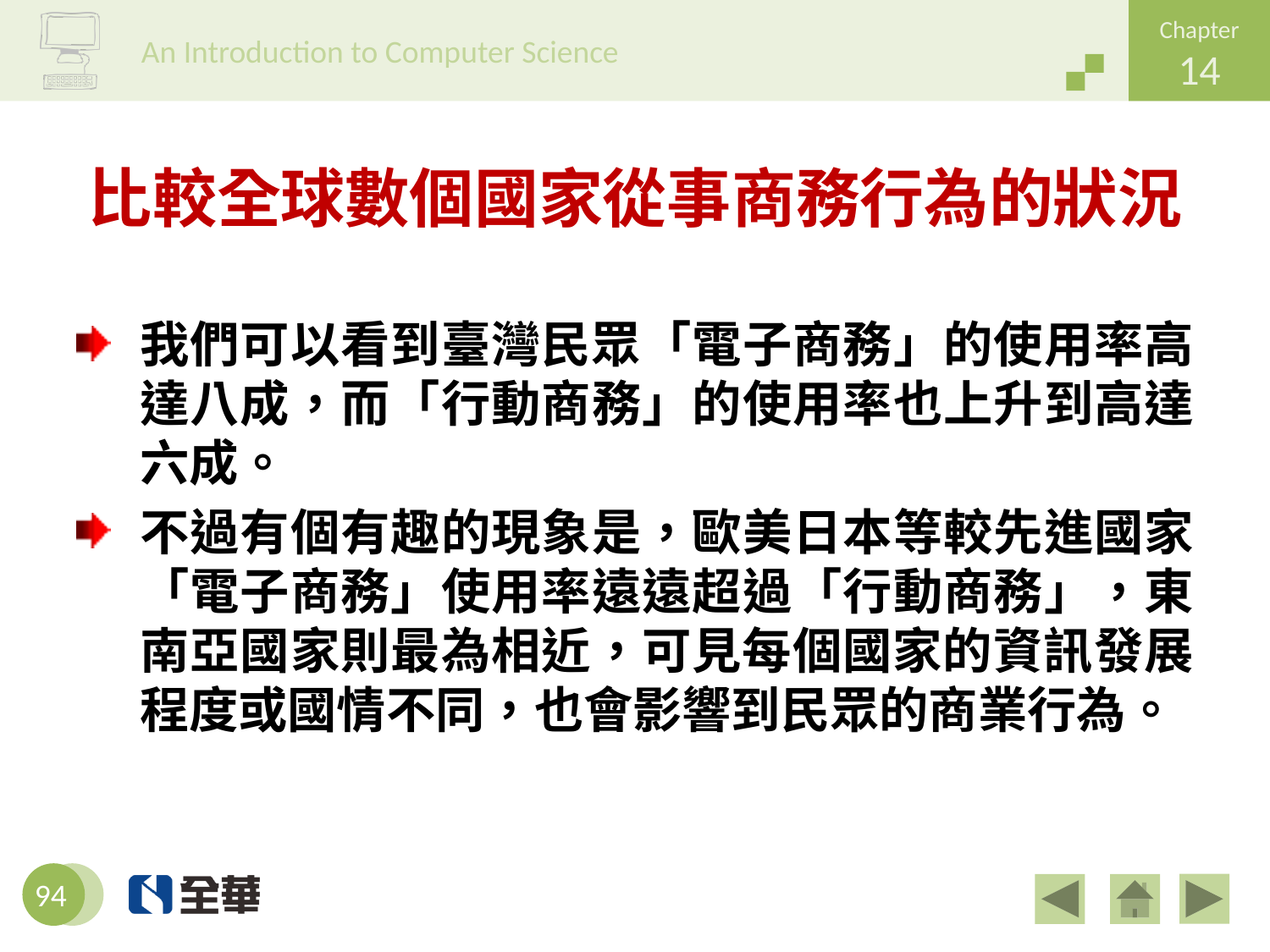

# 比較全球數個國家從事商務行為的狀況
我們可以看到臺灣民眾「電子商務」的使用率高達八成，而「行動商務」的使用率也上升到高達六成。
不過有個有趣的現象是，歐美日本等較先進國家「電子商務」使用率遠遠超過「行動商務」，東南亞國家則最為相近，可見每個國家的資訊發展程度或國情不同，也會影響到民眾的商業行為。